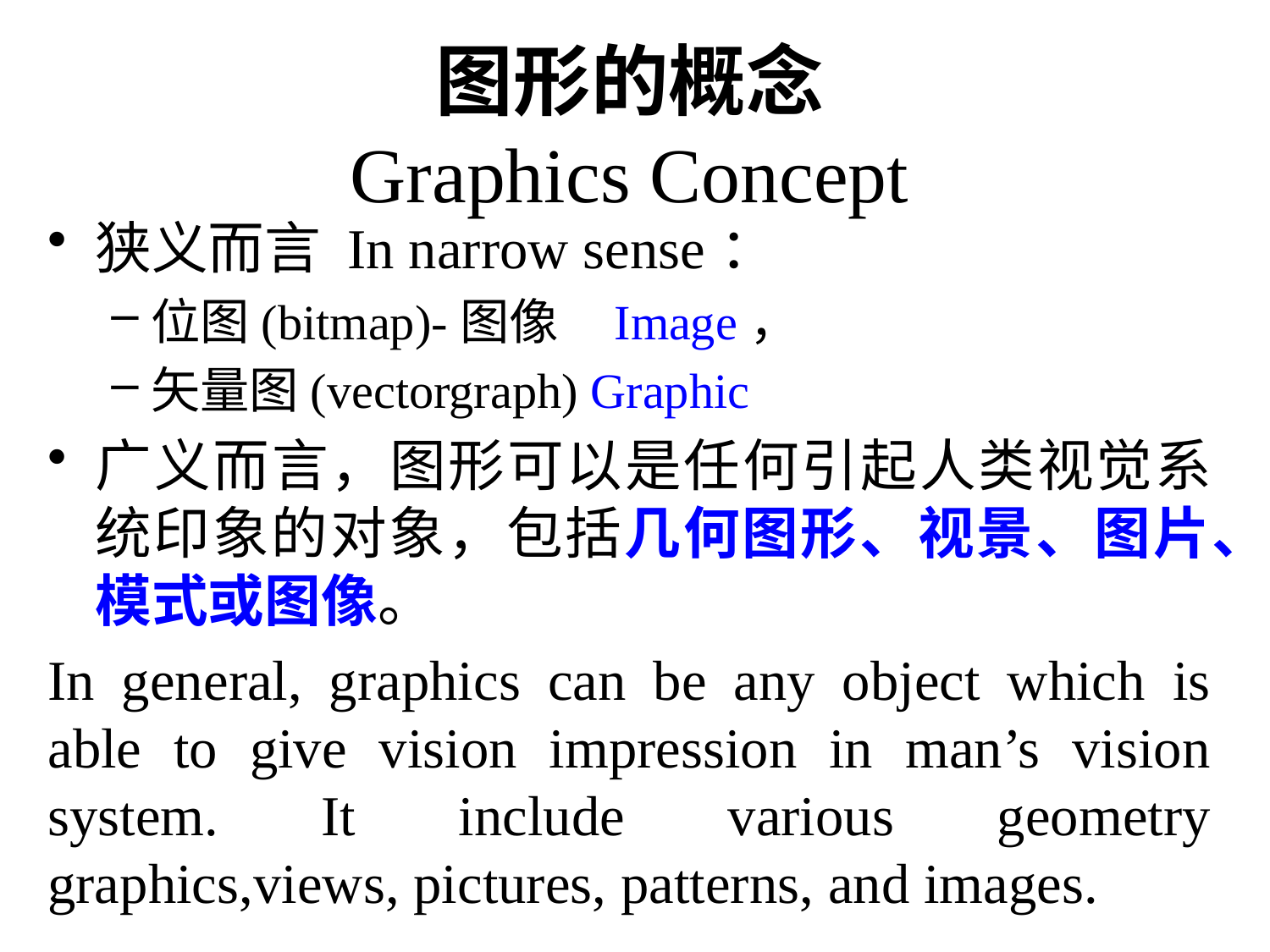

# 图形的概念 Graphics Concept
狭义而言 In narrow sense：
位图(bitmap)-图像    Image，
矢量图(vectorgraph) Graphic
广义而言，图形可以是任何引起人类视觉系统印象的对象，包括几何图形、视景、图片、模式或图像。
In general, graphics can be any object which is able to give vision impression in man’s vision system. It include various geometry graphics,views, pictures, patterns, and images.